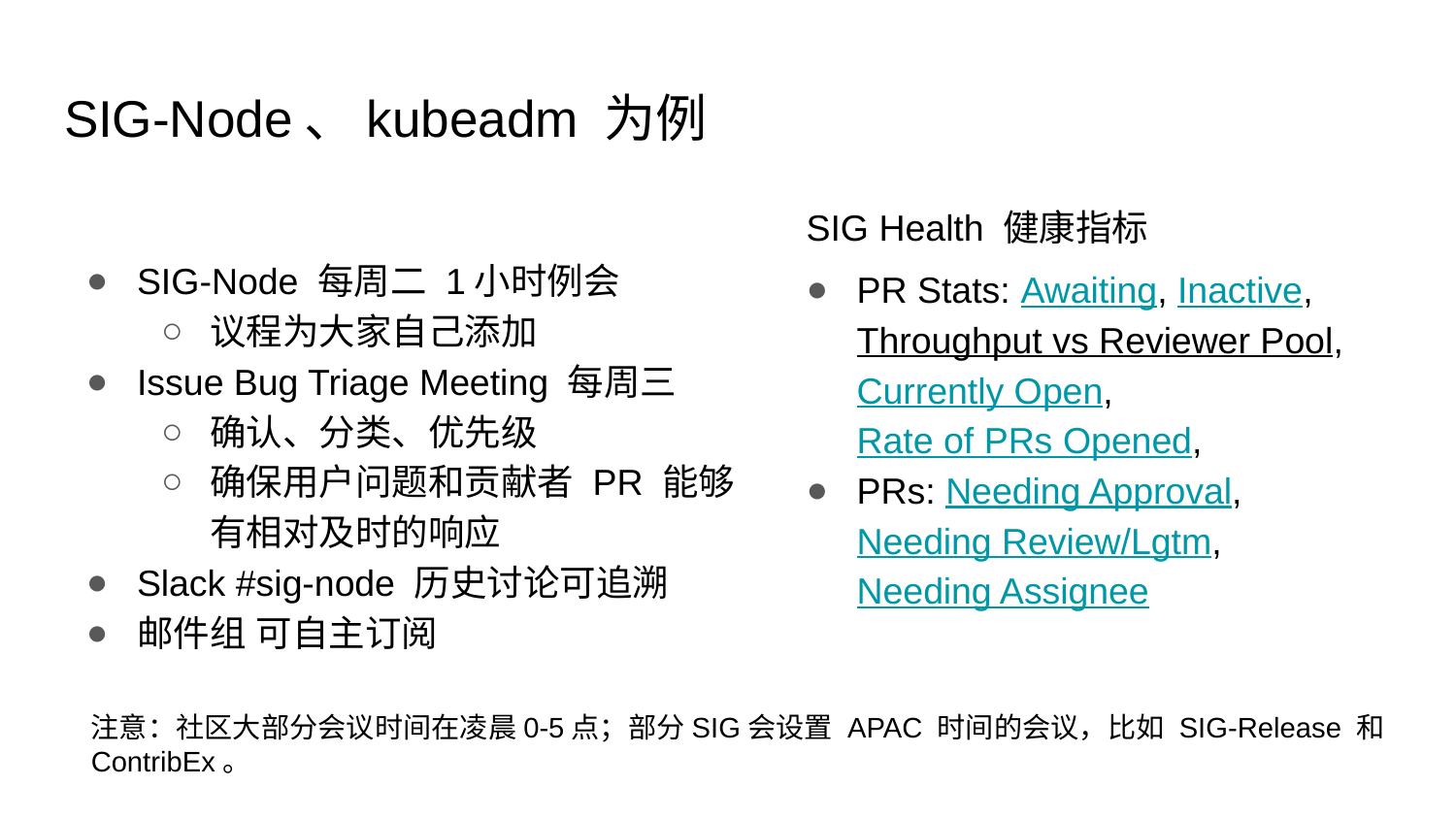

# SIG-Node、kubeadm 为例
SIG Health 健康指标
PR Stats: Awaiting, Inactive, Throughput vs Reviewer Pool, Currently Open, Rate of PRs Opened,
PRs: Needing Approval, Needing Review/Lgtm, Needing Assignee
SIG-Node 每周二 1小时例会
议程为大家自己添加
Issue Bug Triage Meeting 每周三
确认、分类、优先级
确保用户问题和贡献者 PR 能够有相对及时的响应
Slack #sig-node 历史讨论可追溯
邮件组 可自主订阅
注意：社区大部分会议时间在凌晨0-5点；部分SIG会设置 APAC 时间的会议，比如 SIG-Release 和 ContribEx。